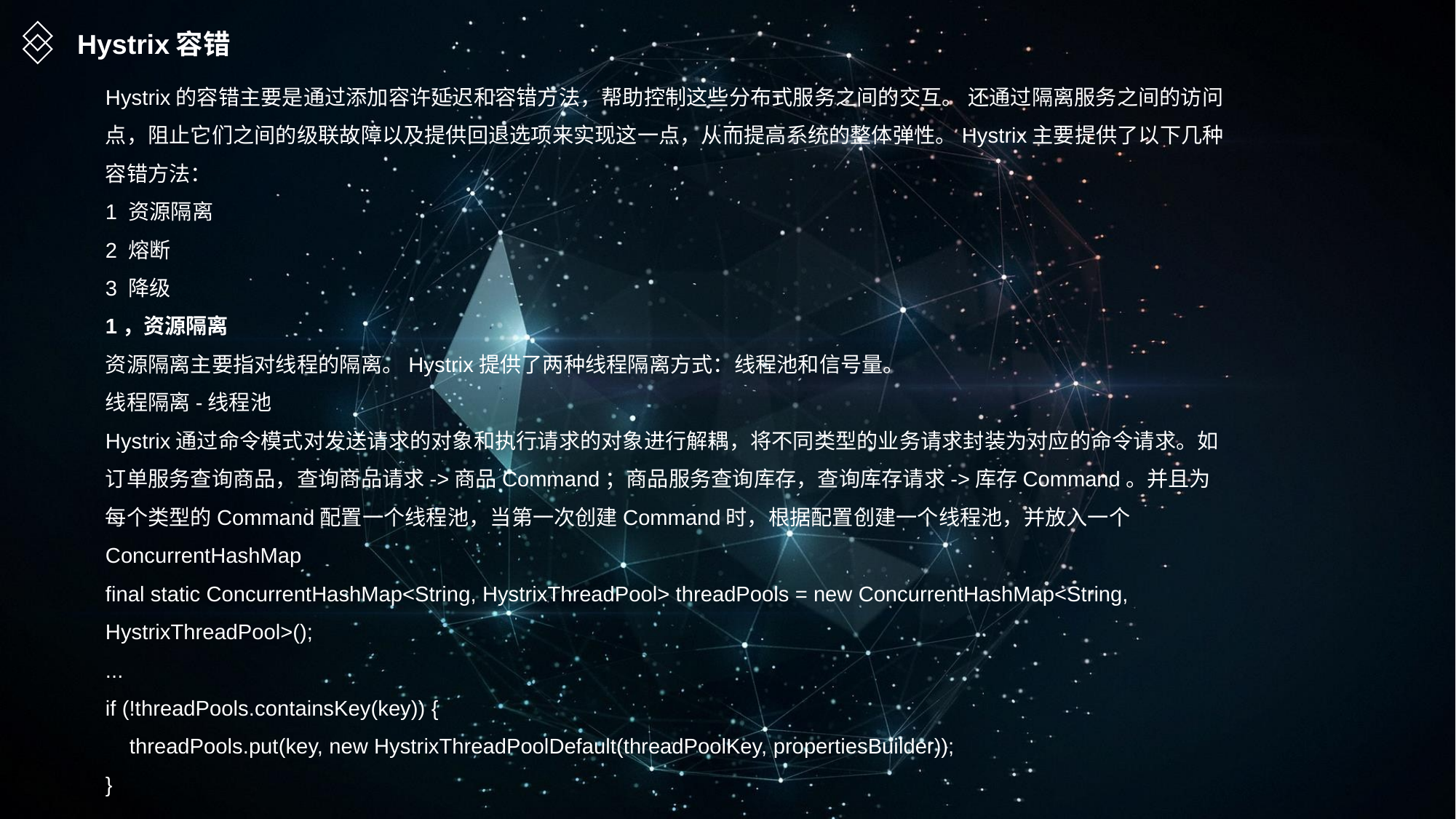

Hystrix容错
Hystrix的容错主要是通过添加容许延迟和容错方法，帮助控制这些分布式服务之间的交互。 还通过隔离服务之间的访问点，阻止它们之间的级联故障以及提供回退选项来实现这一点，从而提高系统的整体弹性。Hystrix主要提供了以下几种容错方法：
1 资源隔离
2 熔断
3 降级
1，资源隔离
资源隔离主要指对线程的隔离。Hystrix提供了两种线程隔离方式：线程池和信号量。
线程隔离-线程池
Hystrix通过命令模式对发送请求的对象和执行请求的对象进行解耦，将不同类型的业务请求封装为对应的命令请求。如订单服务查询商品，查询商品请求->商品Command；商品服务查询库存，查询库存请求->库存Command。并且为每个类型的Command配置一个线程池，当第一次创建Command时，根据配置创建一个线程池，并放入一个ConcurrentHashMap
final static ConcurrentHashMap<String, HystrixThreadPool> threadPools = new ConcurrentHashMap<String, HystrixThreadPool>();
...
if (!threadPools.containsKey(key)) {
    threadPools.put(key, new HystrixThreadPoolDefault(threadPoolKey, propertiesBuilder));
}